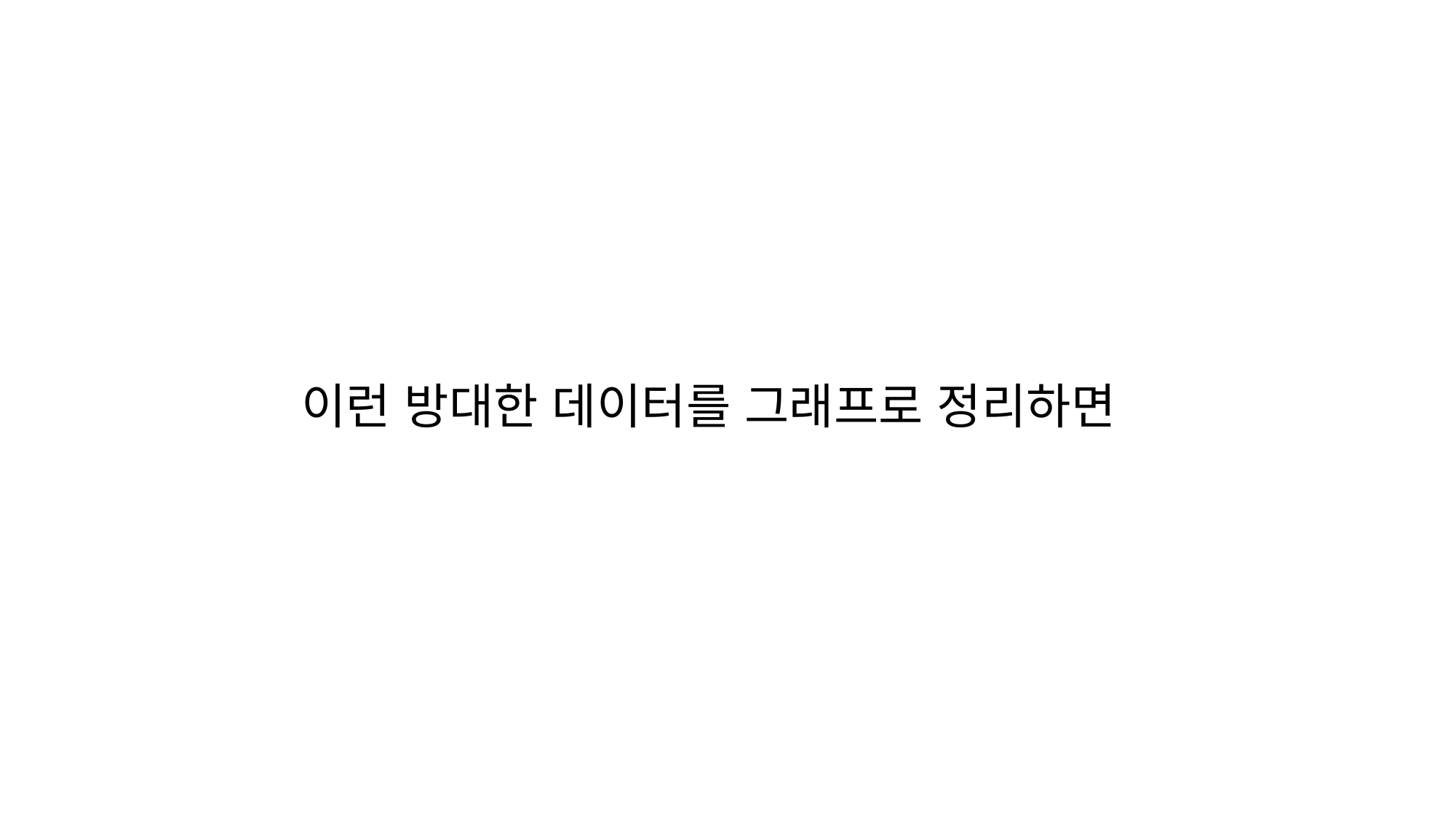

이런 방대한 데이터를 그래프로 정리하면
| 단순 주파수 측정 |  |  |  |  |  |
| --- | --- | --- | --- | --- | --- |
| rpm | T(s) | f(Hz) | rpm | 시점(s) | 종점(s) |
| 10 | 0.0011 | 909.0909 | 10 | 1.0328 | 1.0383 |
| 20 | 0.00755 | 132.4503 | 20 | 5.1852 | 5.2003 |
| 30 | 0.00713 | 140.2525 | 30 | 17.67306 | 17.70871 |
| 40 | 0.006 | 166.6667 | 40 | 9.557 | 9.617 |
| 50 | 0.0052 | 192.3077 | 50 | 2.202 | 2.254 |
| 60 | 0.0047 | 212.766 | 60 | 8.729 | 8.776 |
| 70 | 0.0043 | 232.5581 | 70 | 4.784 | 4.827 |
| 80 | 0.003868 | 258.565 | 80 | 5.81682 | 5.83229 |
| 90 | 0.003632 | 275.3304 | 90 | 1.23649 | 1.25465 |
| 100 | 0.0082 | 121.9512 | 100 | 2.35295 | 2.37755 |
| 110 | 0.0068 | 147.0588 | 110 | 3.757 | 3.825 |
| 120 | 0.0067 | 149.2537 | 120 | 5.022 | 5.089 |
| 130 | 0.007 | 142.8571 | 130 | 1.537 | 1.572 |
| 140 | 0.0074 | 135.1351 | 140 | 2.653 | 2.69 |
| 150 | 0.007388 | 135.3546 | 150 | 3.7832 | 3.82014 |
| 160 | 0.00702 | 142.4501 | 160 | 4.8977 | 4.9328 |
| 170 | 0.0072 | 138.8889 | 170 | 1.40625 | 1.44225 |
| 180 | 0.007092 | 141.0039 | 180 | 2.49565 | 2.53111 |
| 190 | 0.007424 | 134.6983 | 190 | 3.58619 | 3.62331 |
| 200 | 0.007258 | 137.779 | 200 | 4.65474 | 4.69103 |
| 240 | 0.007266 | 137.6273 | 240 | 4.51471 | 4.55104 |
| 280 | 0.00702 | 142.4501 | 280 | 4.819355 | 4.854455 |
| 320 | 0.005607 | 178.3485 | 320 | 9.131885 | 9.15992 |
| 360 | 0.00749 | 133.5113 | 360 | 8.888015 | 8.925465 |
| 400 | 0.006557 | 152.5088 | 400 | 4.875955 | 4.90874 |